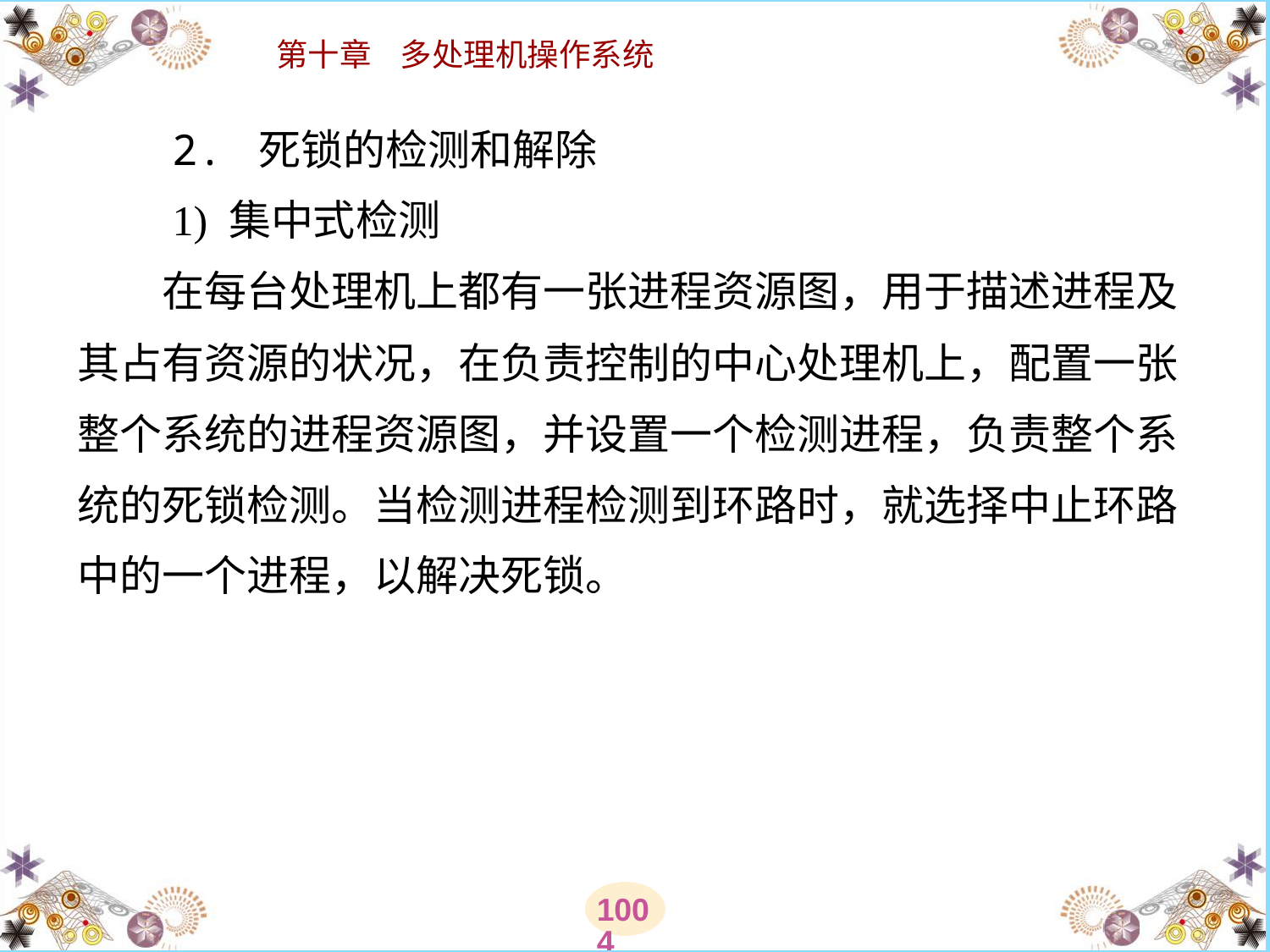

# 2. 死锁的检测和解除 　　1) 集中式检测 　　在每台处理机上都有一张进程资源图，用于描述进程及其占有资源的状况，在负责控制的中心处理机上，配置一张整个系统的进程资源图，并设置一个检测进程，负责整个系统的死锁检测。当检测进程检测到环路时，就选择中止环路中的一个进程，以解决死锁。